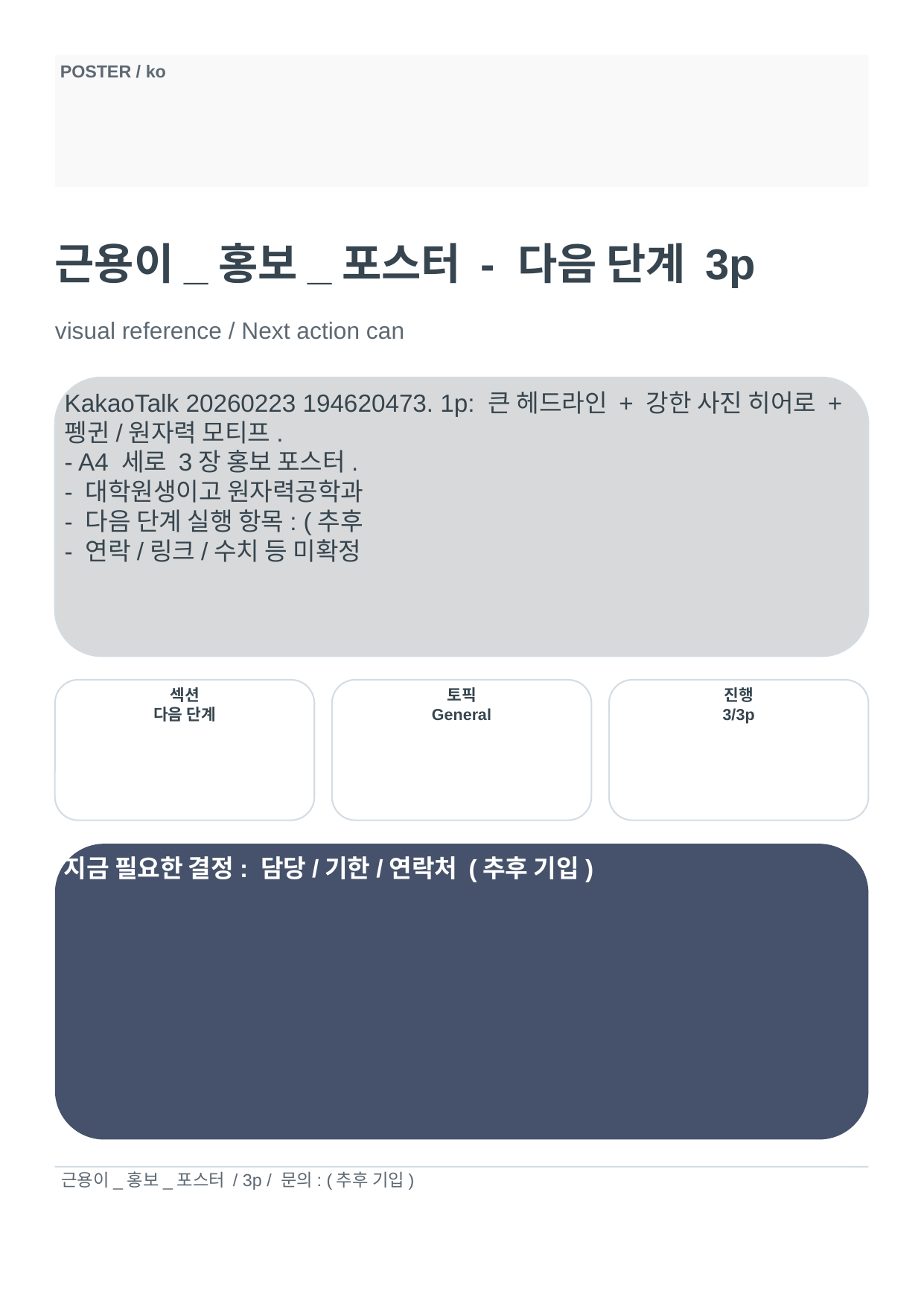

POSTER / ko
근용이_홍보_포스터 - 다음 단계 3p
visual reference / Next action can

KakaoTalk 20260223 194620473. 1p: 큰 헤드라인 + 강한 사진 히어로 + 펭귄/원자력 모티프.
- A4 세로 3장 홍보 포스터.
- 대학원생이고 원자력공학과
- 다음 단계 실행 항목: (추후
- 연락/링크/수치 등 미확정

섹션
다음 단계
토픽
General
진행
3/3p

지금 필요한 결정: 담당/기한/연락처 (추후 기입)

근용이_홍보_포스터 / 3p / 문의: (추후 기입)